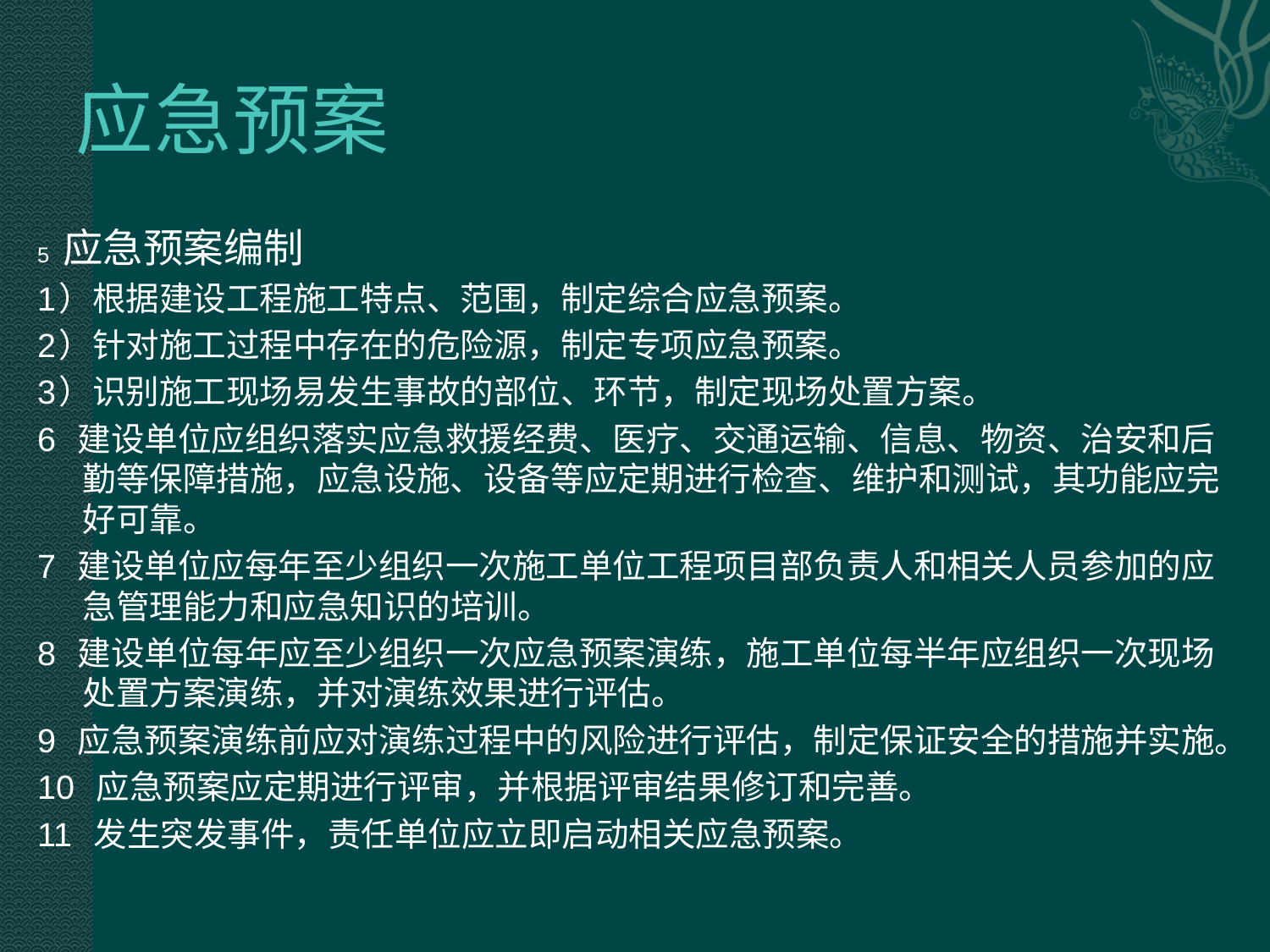

# 应急预案
5  应急预案编制
1）根据建设工程施工特点、范围，制定综合应急预案。
2）针对施工过程中存在的危险源，制定专项应急预案。
3）识别施工现场易发生事故的部位、环节，制定现场处置方案。
6  建设单位应组织落实应急救援经费、医疗、交通运输、信息、物资、治安和后勤等保障措施，应急设施、设备等应定期进行检查、维护和测试，其功能应完好可靠。
7  建设单位应每年至少组织一次施工单位工程项目部负责人和相关人员参加的应急管理能力和应急知识的培训。
8  建设单位每年应至少组织一次应急预案演练，施工单位每半年应组织一次现场处置方案演练，并对演练效果进行评估。
9  应急预案演练前应对演练过程中的风险进行评估，制定保证安全的措施并实施。
10  应急预案应定期进行评审，并根据评审结果修订和完善。
11  发生突发事件，责任单位应立即启动相关应急预案。